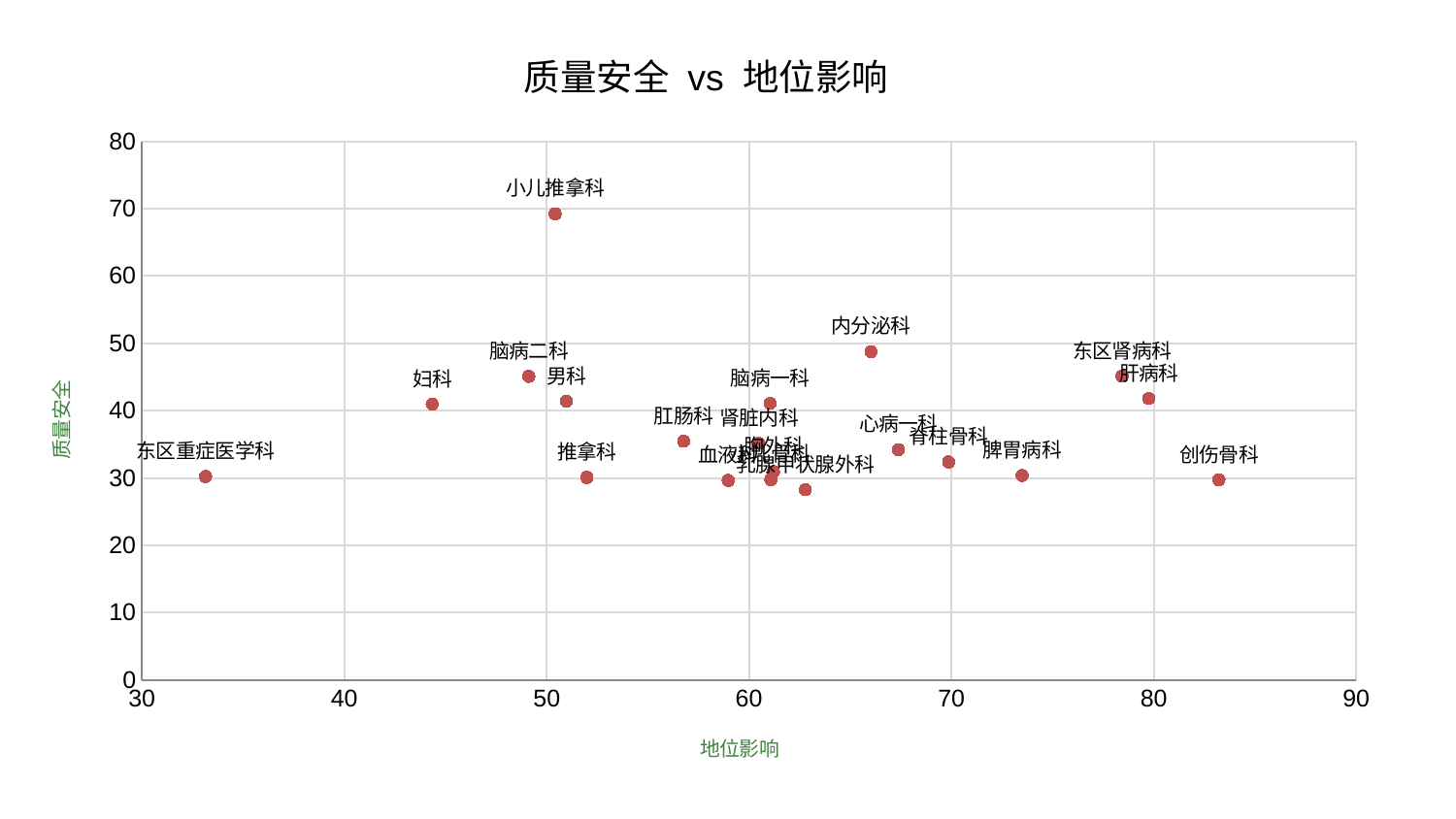

### Chart: 质量安全 vs 地位影响

| Category | 质量安全 |
|---|---|
184